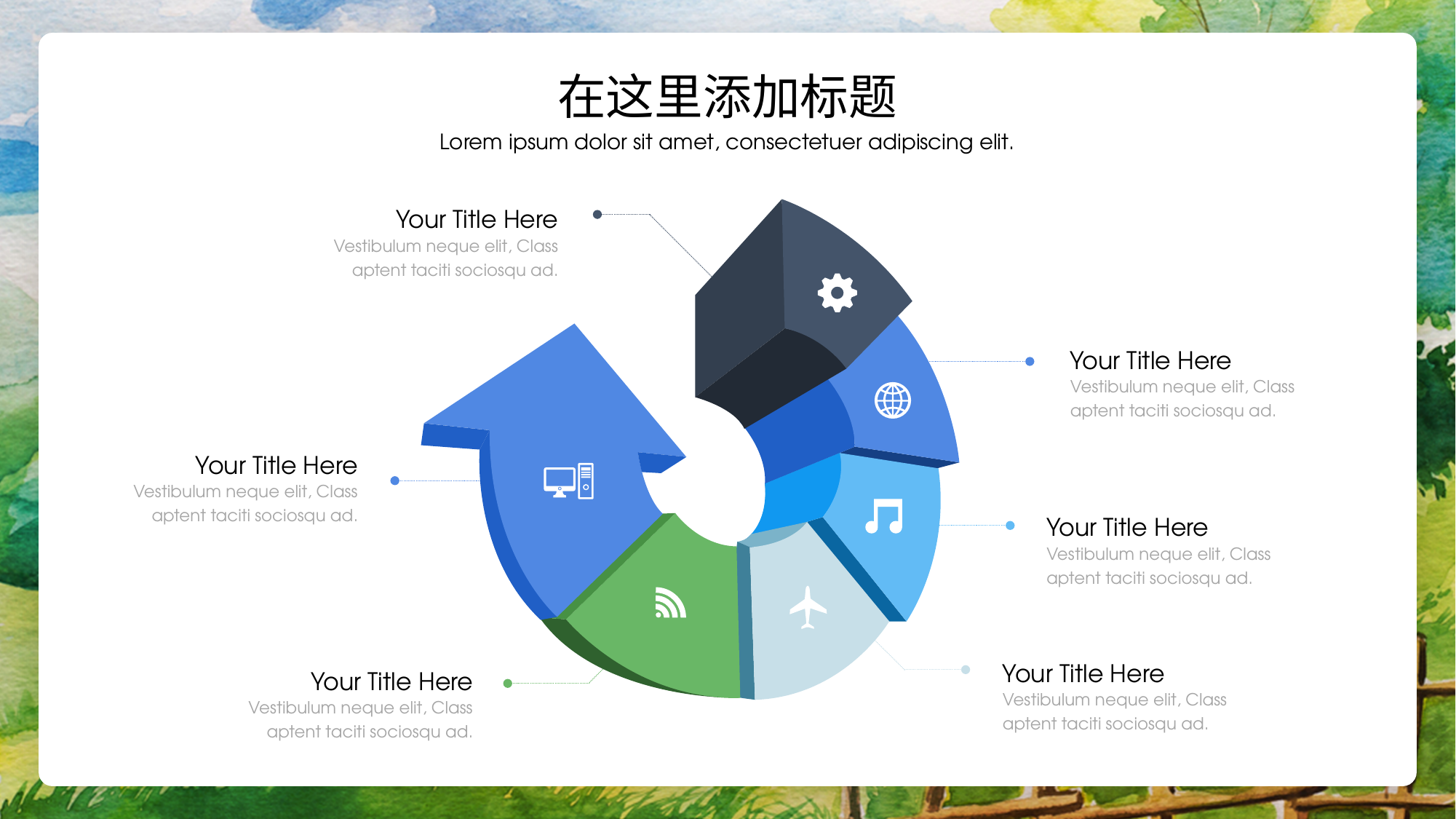

在这里添加标题
Lorem ipsum dolor sit amet, consectetuer adipiscing elit.
Your Title Here
Vestibulum neque elit, Class aptent taciti sociosqu ad.

Your Title Here
Vestibulum neque elit, Class aptent taciti sociosqu ad.
Your Title Here
Vestibulum neque elit, Class aptent taciti sociosqu ad.
Your Title Here
Vestibulum neque elit, Class aptent taciti sociosqu ad.
Your Title Here
Vestibulum neque elit, Class aptent taciti sociosqu ad.
Your Title Here
Vestibulum neque elit, Class aptent taciti sociosqu ad.